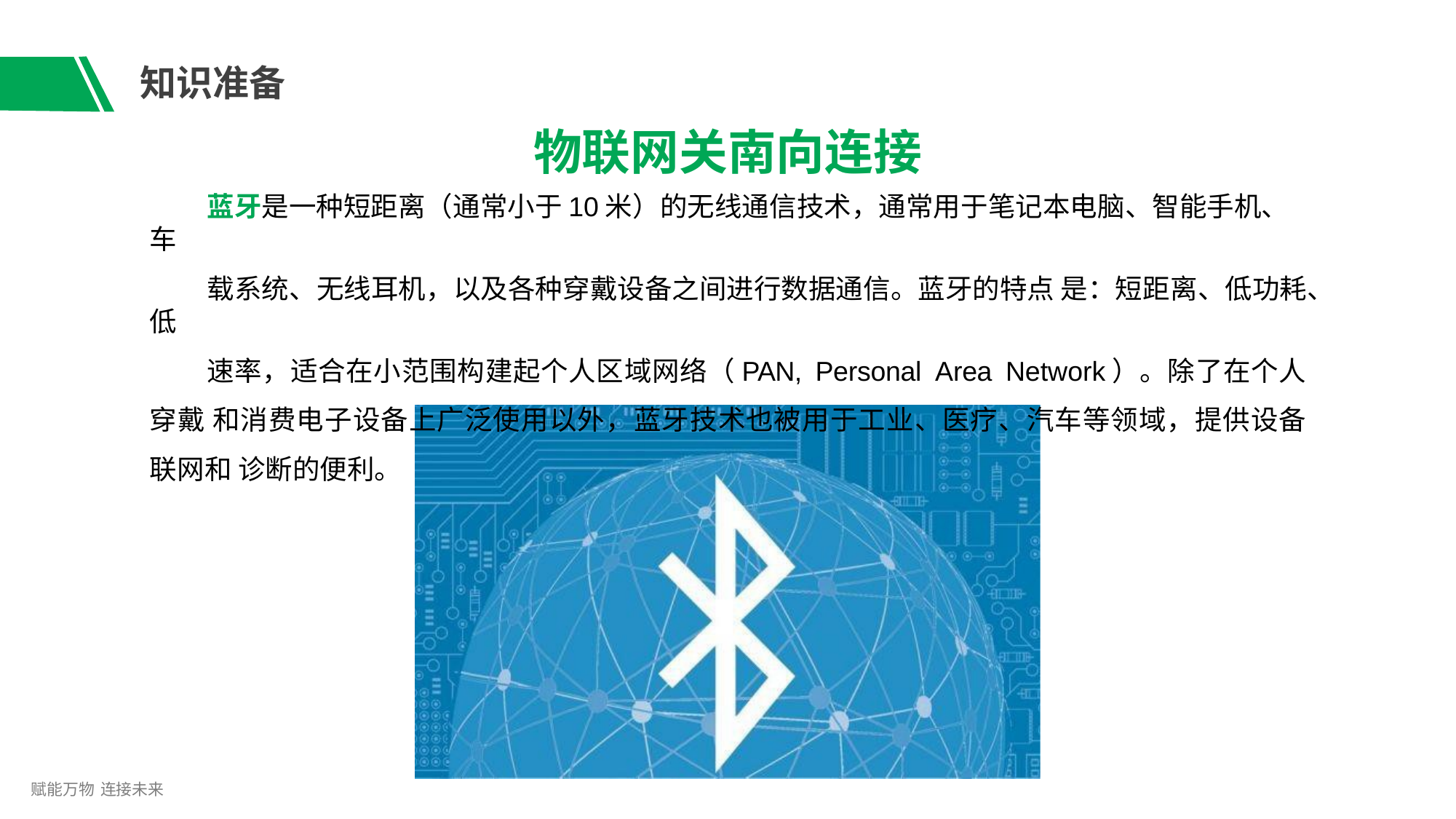

# 知识准备
物联网关南向连接
蓝牙是一种短距离（通常小于10米）的无线通信技术，通常用于笔记本电脑、智能手机、车
载系统、无线耳机，以及各种穿戴设备之间进行数据通信。蓝牙的特点 是：短距离、低功耗、低
速率，适合在小范围构建起个人区域网络（PAN, Personal Area Network）。除了在个人穿戴 和消费电子设备上广泛使用以外，蓝牙技术也被用于工业、医疗、汽车等领域，提供设备联网和 诊断的便利。

赋能万物 连接未来